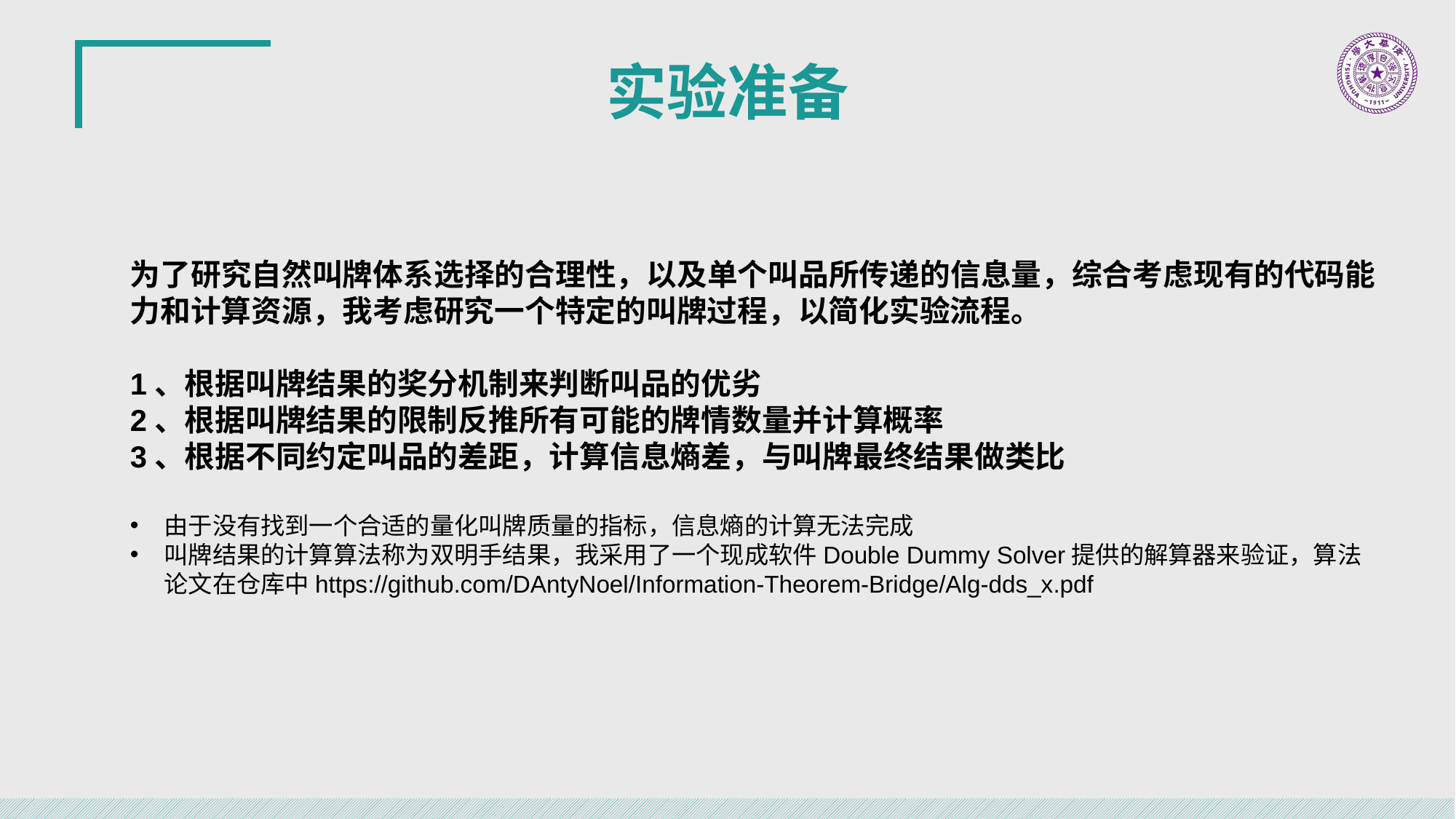

实验准备
为了研究自然叫牌体系选择的合理性，以及单个叫品所传递的信息量，综合考虑现有的代码能力和计算资源，我考虑研究一个特定的叫牌过程，以简化实验流程。

1、根据叫牌结果的奖分机制来判断叫品的优劣
2、根据叫牌结果的限制反推所有可能的牌情数量并计算概率
3、根据不同约定叫品的差距，计算信息熵差，与叫牌最终结果做类比

由于没有找到一个合适的量化叫牌质量的指标，信息熵的计算无法完成
叫牌结果的计算算法称为双明手结果，我采用了一个现成软件Double Dummy Solver提供的解算器来验证，算法论文在仓库中https://github.com/DAntyNoel/Information-Theorem-Bridge/Alg-dds_x.pdf